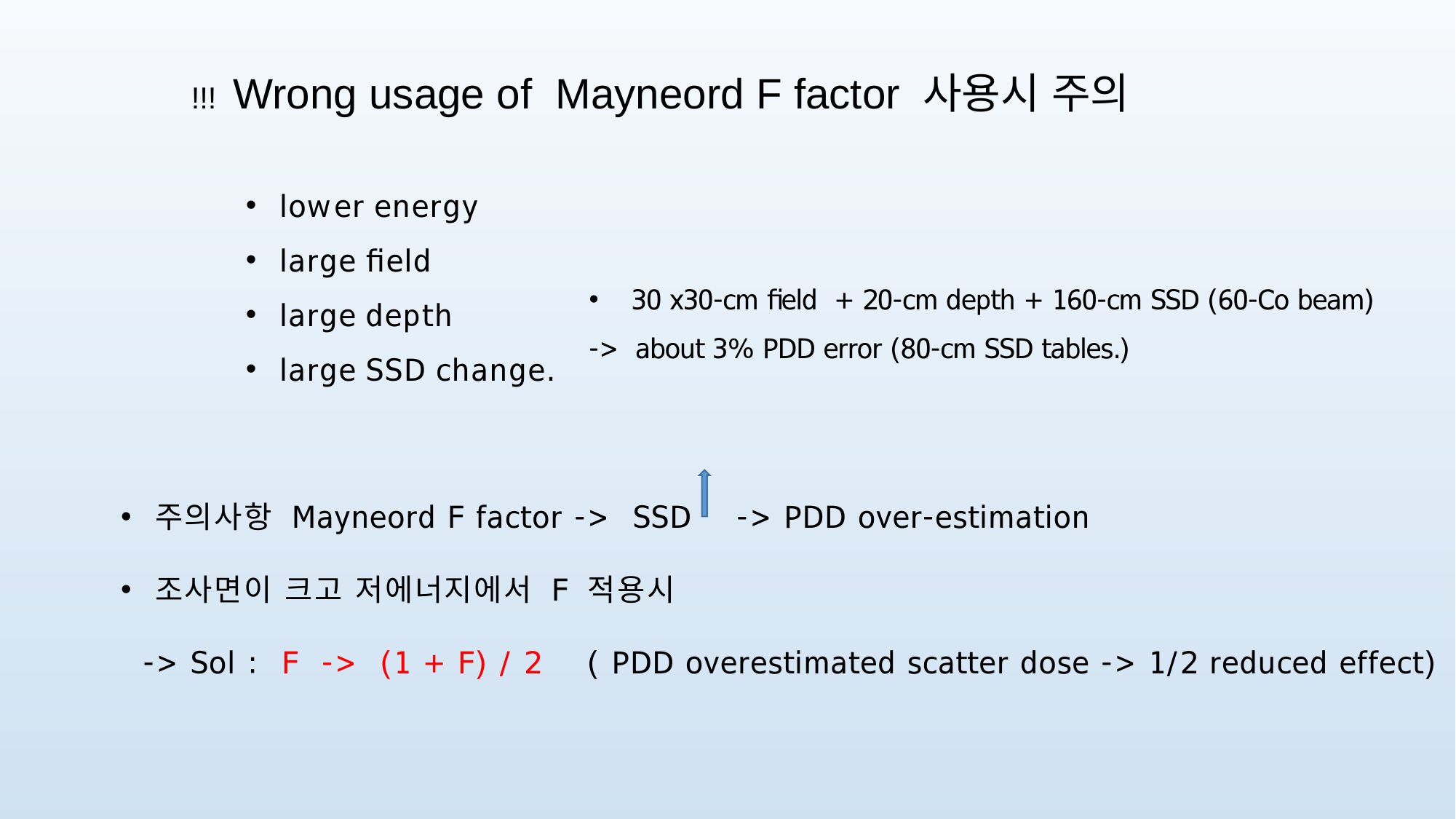

!!!  Wrong usage of  Mayneord F factor 사용시 주의

lower energy
large ﬁeld
large depth
large SSD change.
 30 x30-cm ﬁeld  + 20-cm depth + 160-cm SSD (60-Co beam)
->  about 3% PDD error (80-cm SSD tables.)
주의사항 Mayneord F factor ->  SSD    -> PDD over-estimation
조사면이 크고 저에너지에서 F 적용시
  -> Sol :  F  ->  (1 + F) / 2    ( PDD overestimated scatter dose -> 1/2 reduced effect)